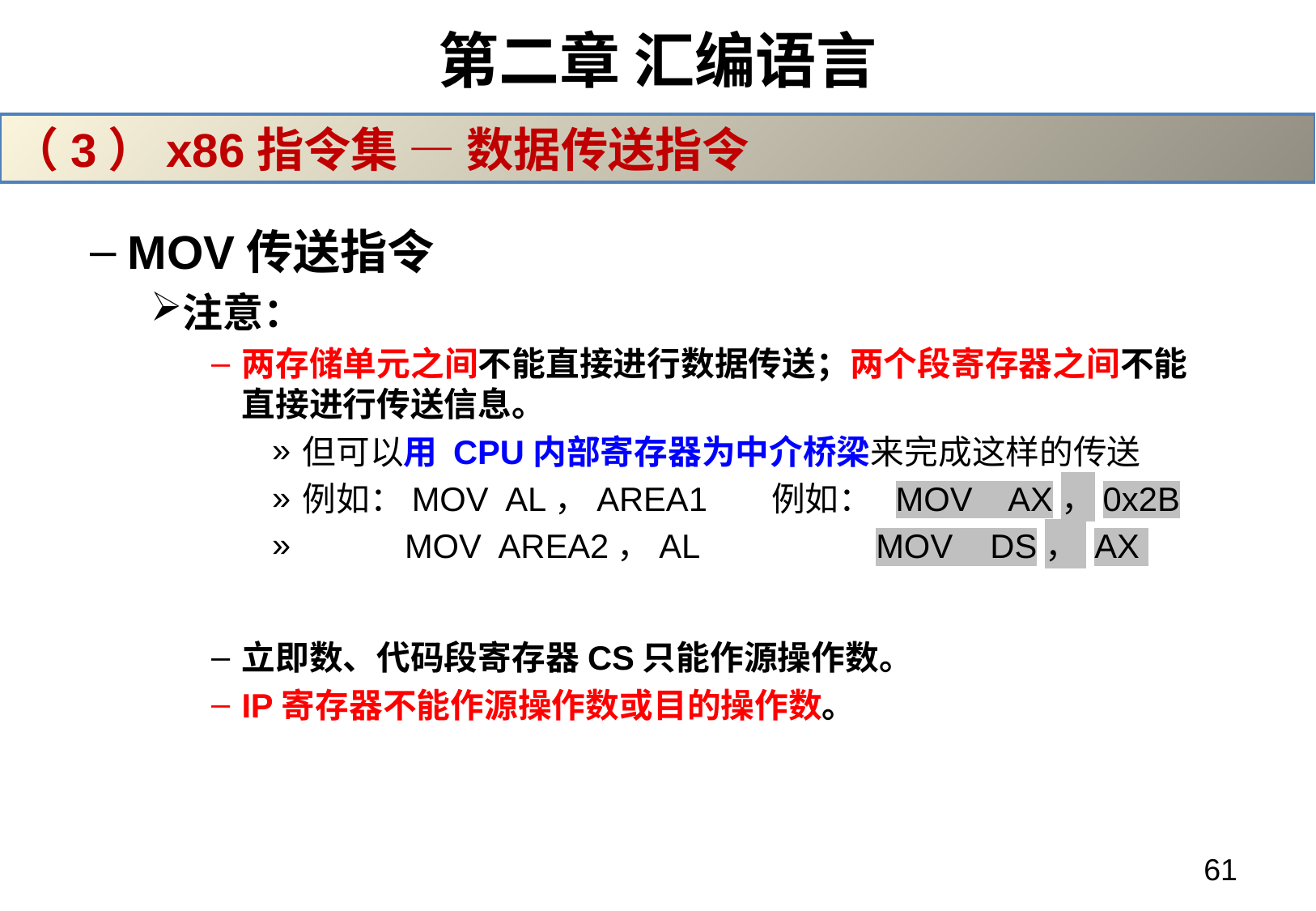

# 第二章 汇编语言
（3）x86指令集 — 数据传送指令
MOV传送指令
注意：
两存储单元之间不能直接进行数据传送；两个段寄存器之间不能直接进行传送信息。
但可以用 CPU内部寄存器为中介桥梁来完成这样的传送
例如：MOV  AL，AREA1      例如：  MOV    AX，0x2B
           MOV  AREA2，AL                   MOV    DS， AX

立即数、代码段寄存器CS只能作源操作数。
IP寄存器不能作源操作数或目的操作数。
61